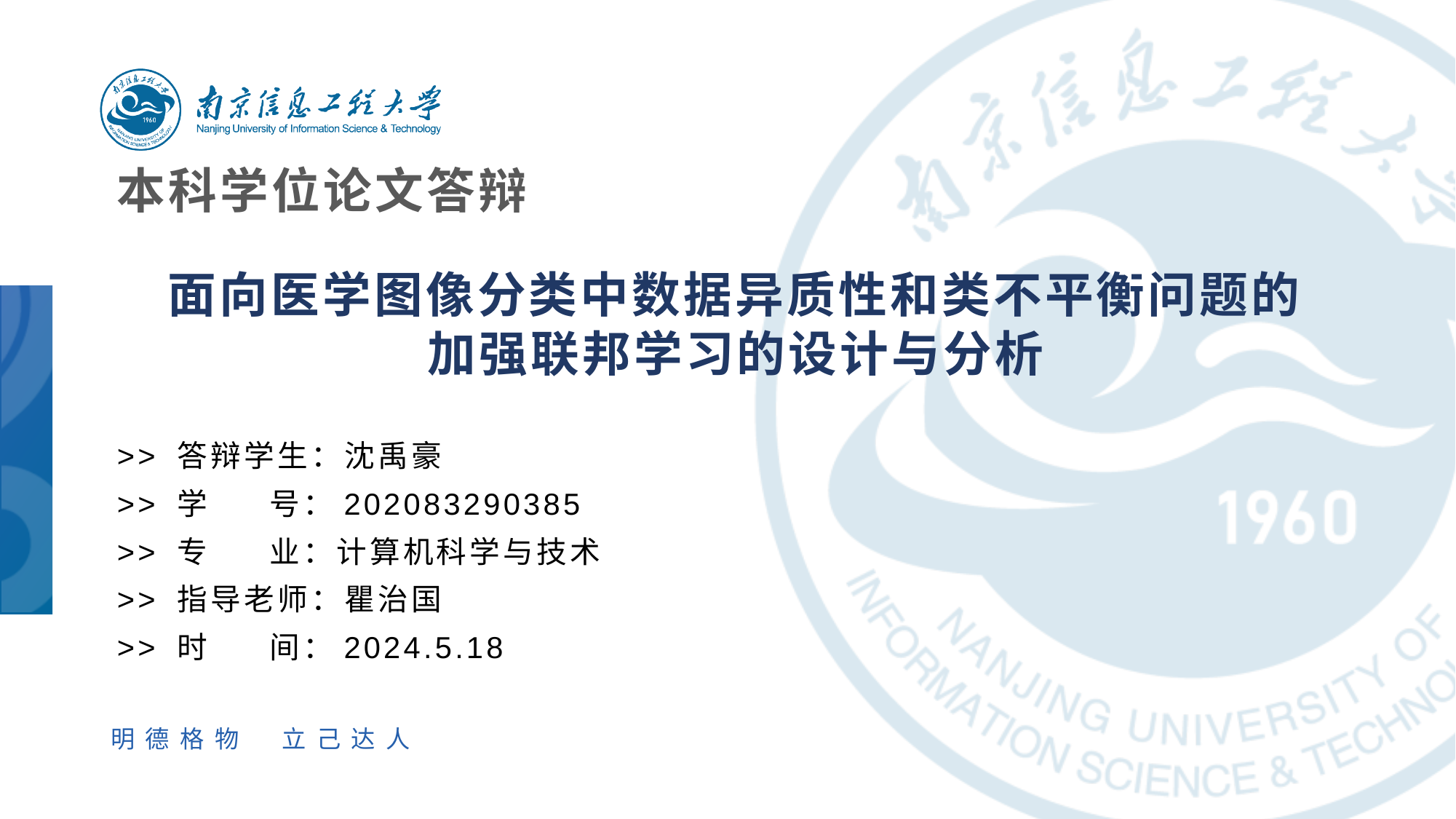

本科学位论文答辩
# 面向医学图像分类中数据异质性和类不平衡问题的 加强联邦学习的设计与分析
>> 答辩学生：沈禹豪
>> 学      号：202083290385
>> 专      业：计算机科学与技术
>> 指导老师：瞿治国
>> 时      间：2024.5.18